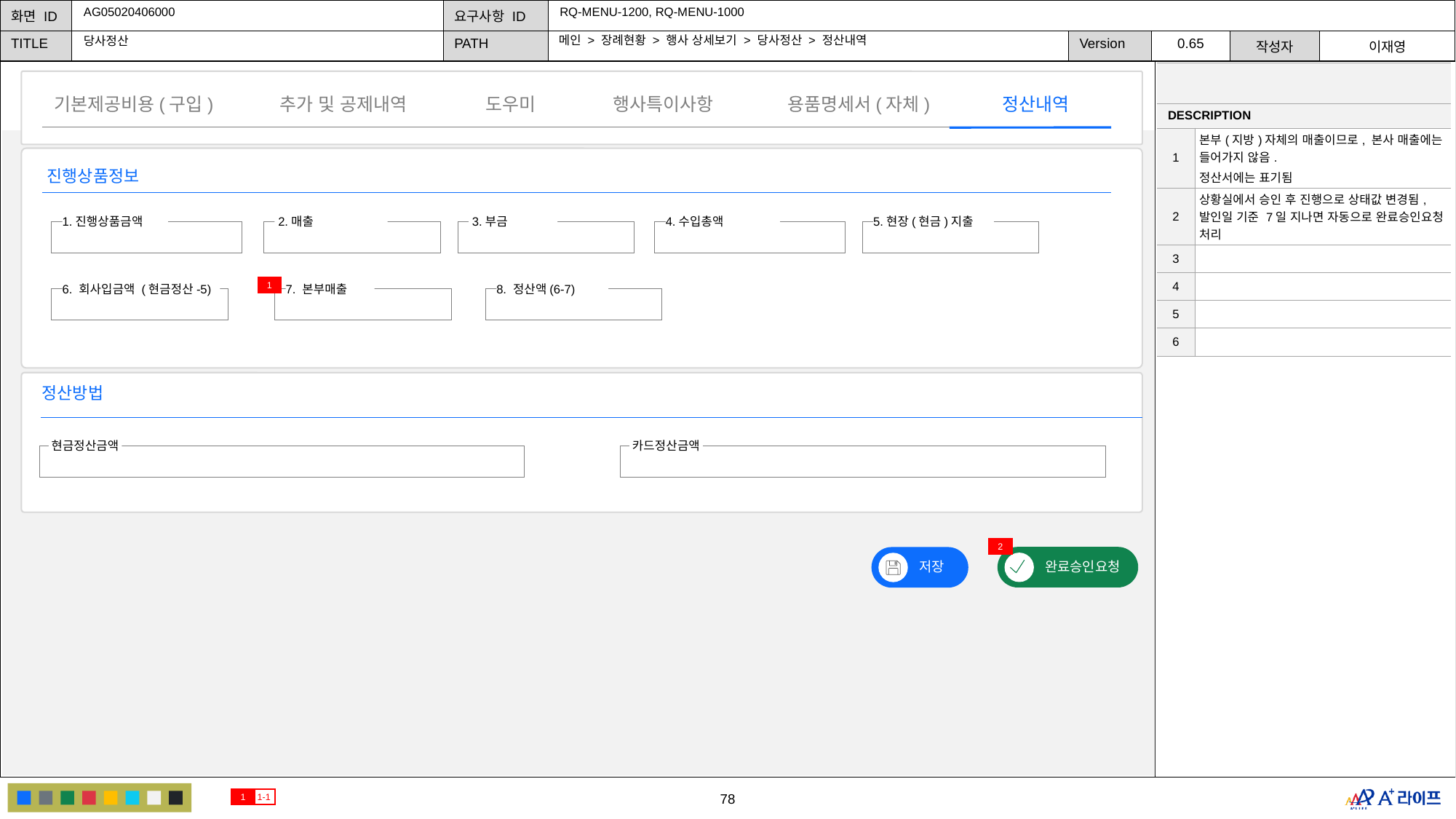

AG05020406000
RQ-MENU-1200, RQ-MENU-1000
메인 > 장례현황 > 행사 상세보기 > 당사정산 > 정산내역
당사정산
|  |  |
| --- | --- |
| DESCRIPTION |  |
| 1 | 본부(지방)자체의 매출이므로, 본사 매출에는 들어가지 않음. 정산서에는 표기됨 |
| 2 | 상황실에서 승인 후 진행으로 상태값 변경됨, 발인일 기준 7일 지나면 자동으로 완료승인요청 처리 |
| 3 |  |
| 4 |  |
| 5 |  |
| 6 |  |

도우미
용품명세서(자체)
행사특이사항
추가 및 공제내역
정산내역
기본제공비용(구입)

진행상품정보
1.진행상품금액

 2.매출

 3.부금

4.수입총액

5.현장(현금)지출

1
6. 회사입금액 (현금정산-5)

7. 본부매출

8. 정산액(6-7)

정산방법
현금정산금액

카드정산금액

2

완료승인요청

저장

1
1-1